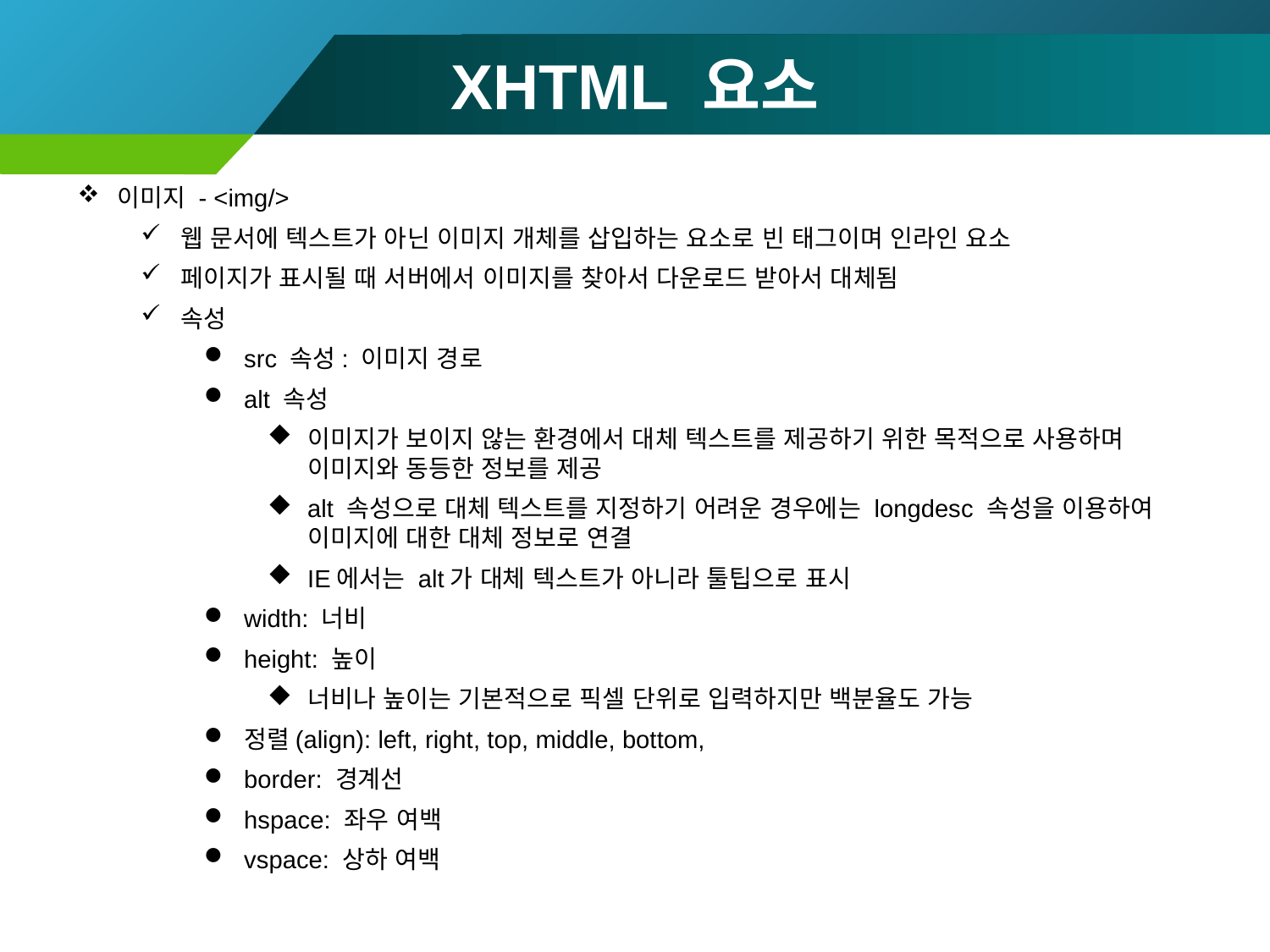

# XHTML 요소
이미지 - <img/>
웹 문서에 텍스트가 아닌 이미지 개체를 삽입하는 요소로 빈 태그이며 인라인 요소
페이지가 표시될 때 서버에서 이미지를 찾아서 다운로드 받아서 대체됨
속성
src 속성: 이미지 경로
alt 속성
이미지가 보이지 않는 환경에서 대체 텍스트를 제공하기 위한 목적으로 사용하며 이미지와 동등한 정보를 제공
alt 속성으로 대체 텍스트를 지정하기 어려운 경우에는 longdesc 속성을 이용하여 이미지에 대한 대체 정보로 연결
IE에서는 alt가 대체 텍스트가 아니라 툴팁으로 표시
width: 너비
height: 높이
너비나 높이는 기본적으로 픽셀 단위로 입력하지만 백분율도 가능
정렬(align): left, right, top, middle, bottom,
border: 경계선
hspace: 좌우 여백
vspace: 상하 여백
64